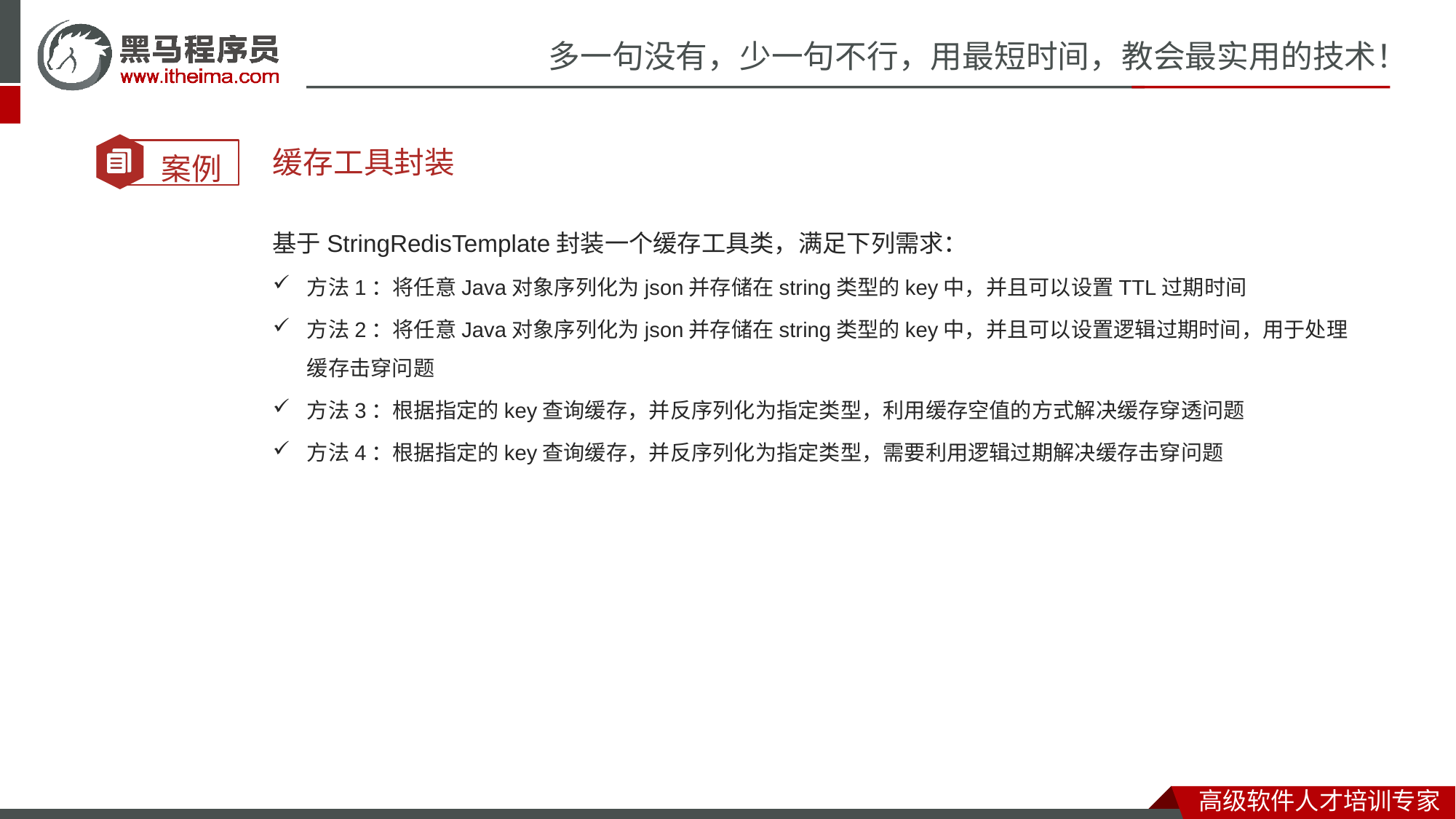

缓存工具封装
基于StringRedisTemplate封装一个缓存工具类，满足下列需求：
方法1：将任意Java对象序列化为json并存储在string类型的key中，并且可以设置TTL过期时间
方法2：将任意Java对象序列化为json并存储在string类型的key中，并且可以设置逻辑过期时间，用于处理缓存击穿问题
方法3：根据指定的key查询缓存，并反序列化为指定类型，利用缓存空值的方式解决缓存穿透问题
方法4：根据指定的key查询缓存，并反序列化为指定类型，需要利用逻辑过期解决缓存击穿问题